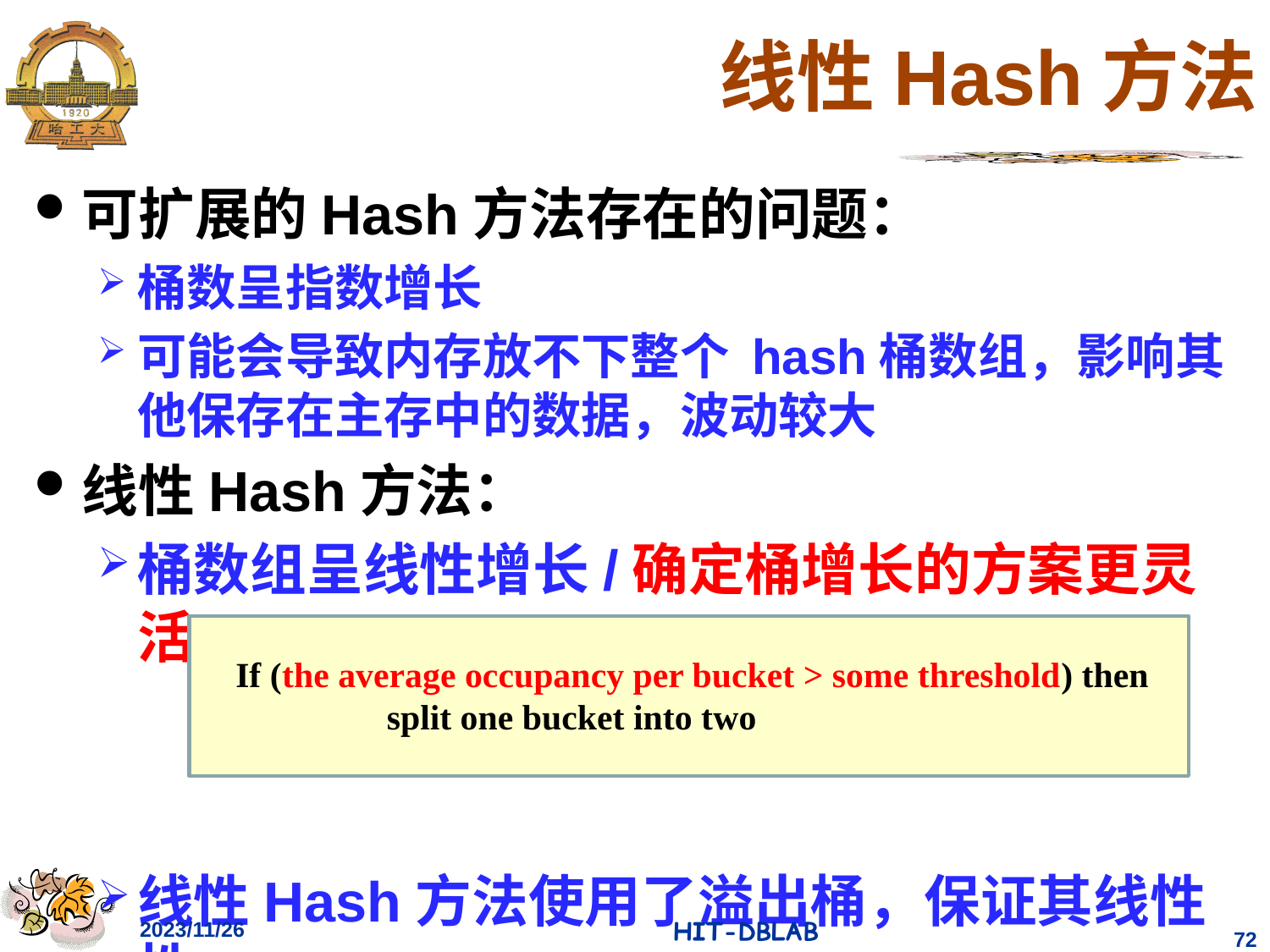

# 线性Hash方法
可扩展的Hash方法存在的问题：
桶数呈指数增长
可能会导致内存放不下整个 hash桶数组，影响其他保存在主存中的数据，波动较大
线性Hash方法：
桶数组呈线性增长/确定桶增长的方案更灵活

线性Hash方法使用了溢出桶，保证其线性性

If (the average occupancy per bucket > some threshold) then
                 split one bucket into two
2023/11/26
HIT-DBLAB
72